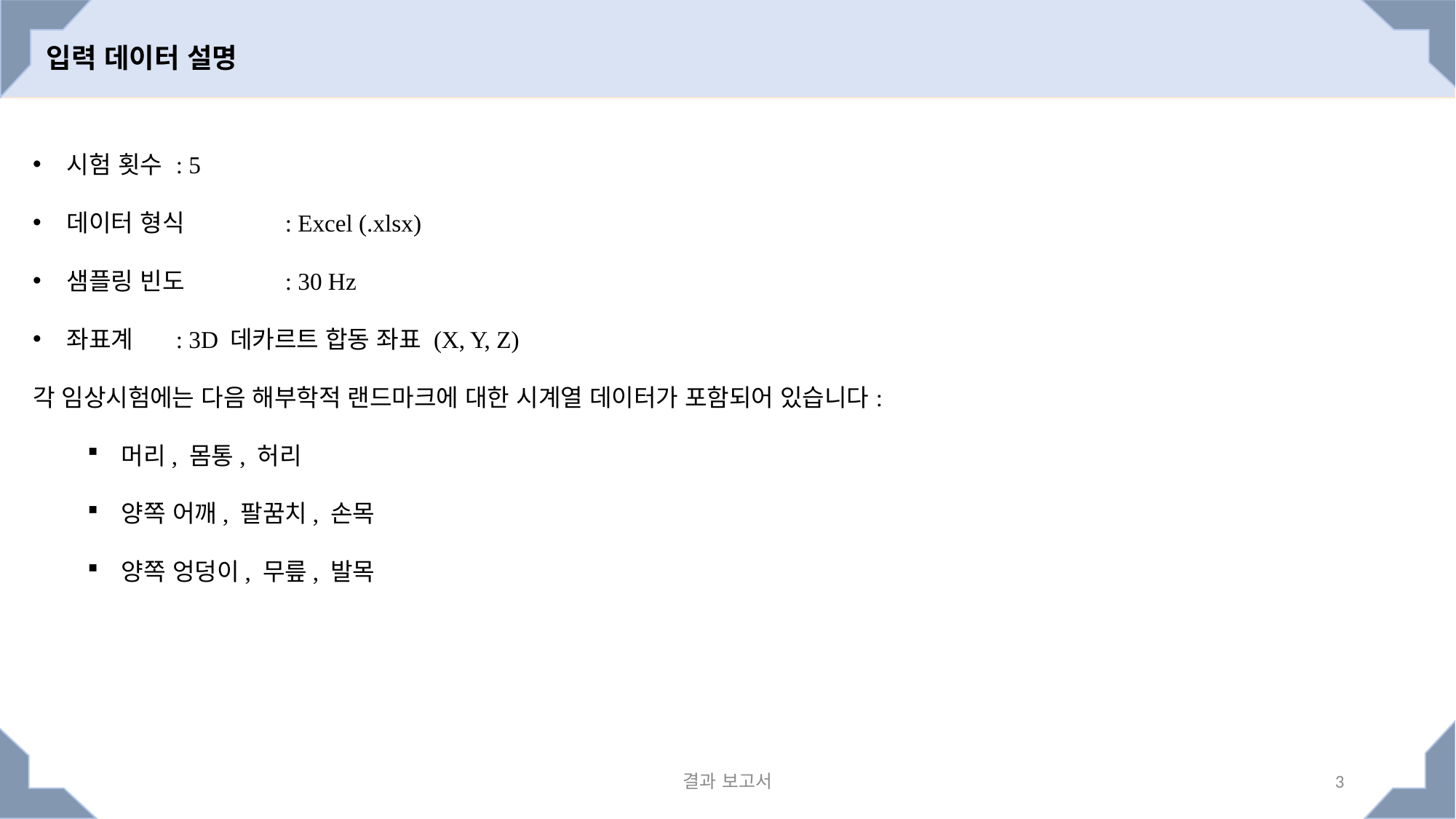

입력 데이터 설명
시험 횟수	: 5
데이터 형식	: Excel (.xlsx)
샘플링 빈도	: 30 Hz
좌표계	: 3D 데카르트 합동 좌표 (X, Y, Z)
각 임상시험에는 다음 해부학적 랜드마크에 대한 시계열 데이터가 포함되어 있습니다:
머리, 몸통, 허리
양쪽 어깨, 팔꿈치, 손목
양쪽 엉덩이, 무릎, 발목

결과 보고서
3